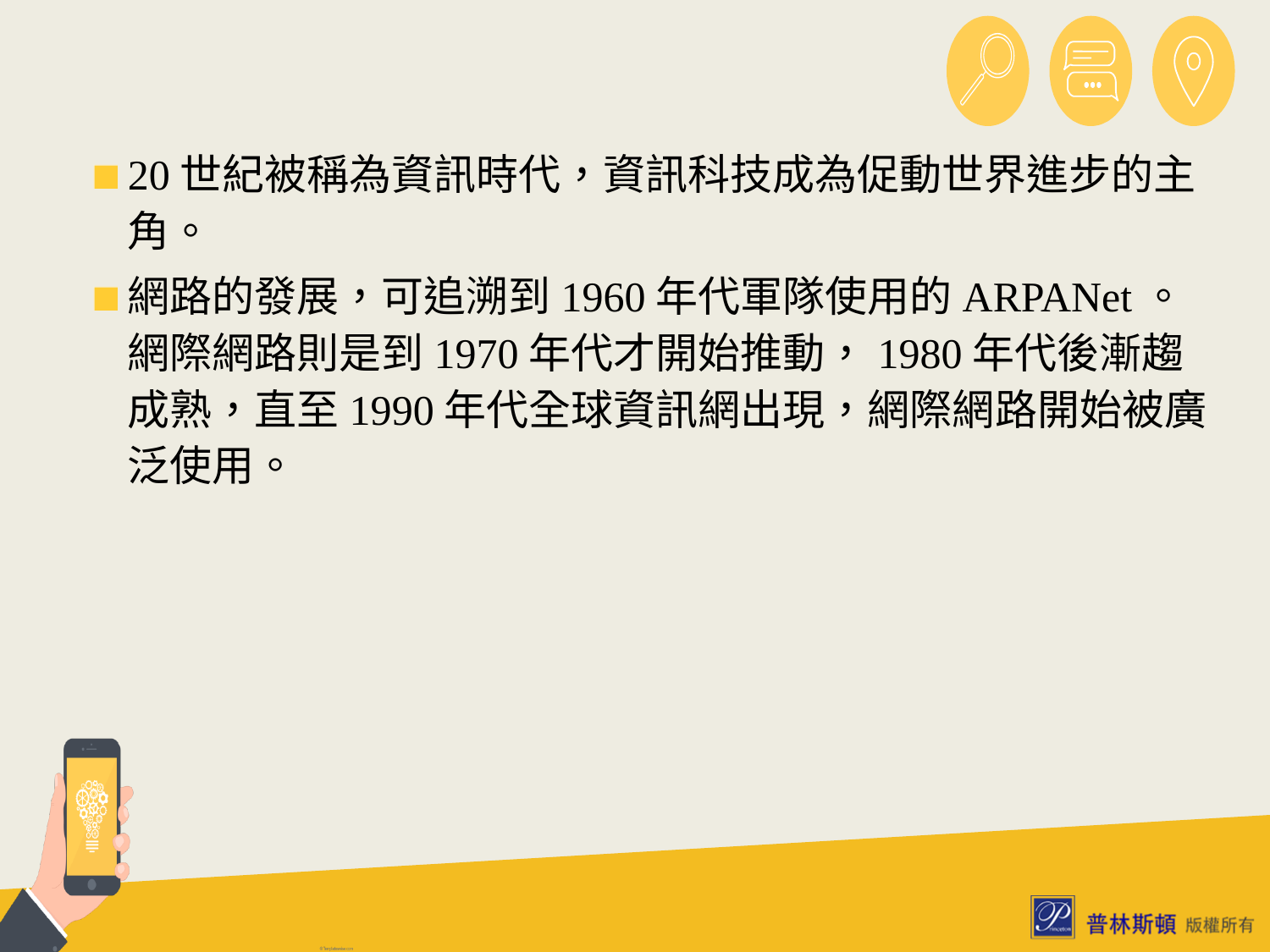

#
20世紀被稱為資訊時代，資訊科技成為促動世界進步的主角。
網路的發展，可追溯到1960年代軍隊使用的ARPANet。網際網路則是到1970年代才開始推動，1980年代後漸趨成熟，直至1990年代全球資訊網出現，網際網路開始被廣泛使用。